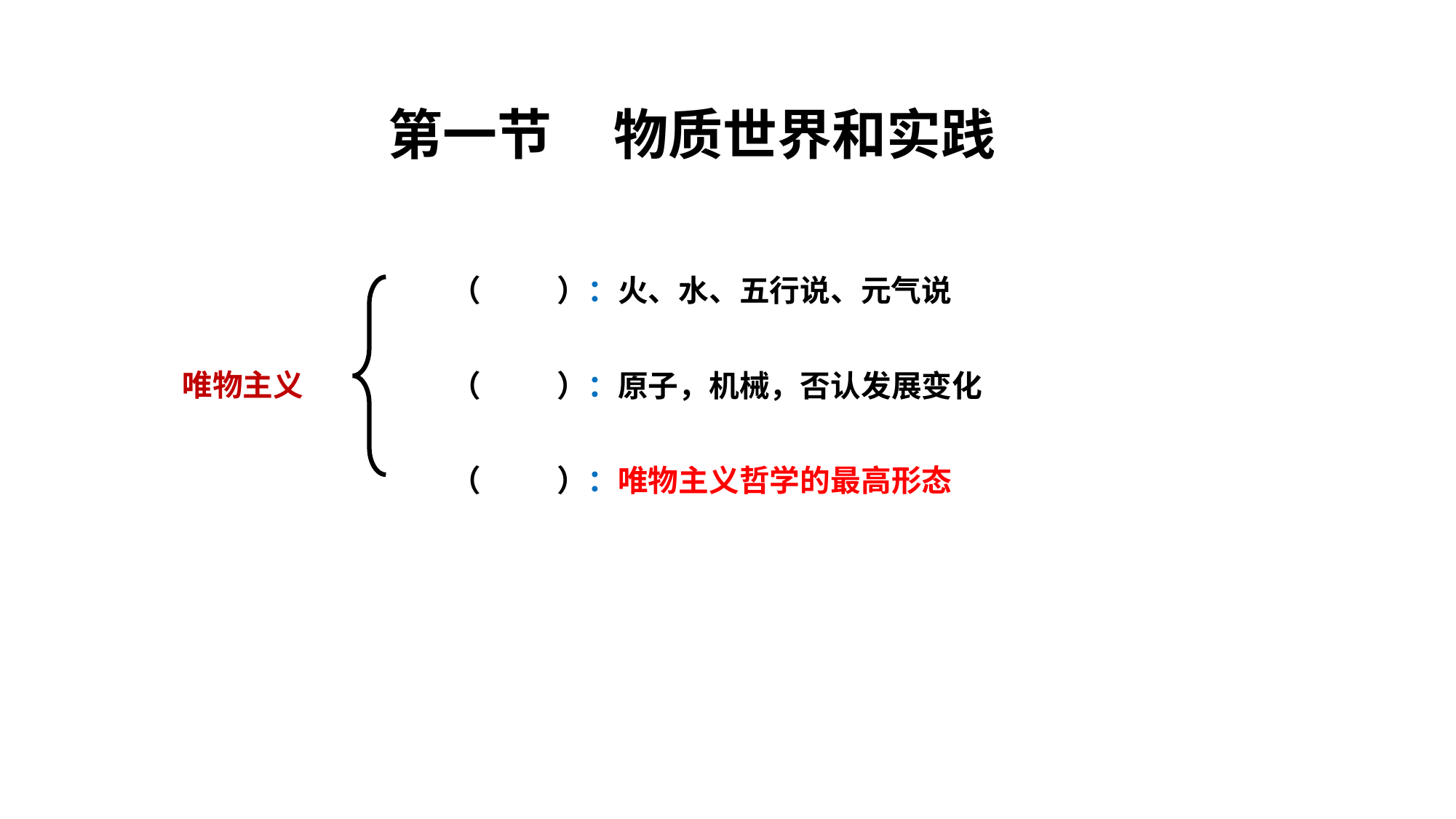

第一节     物质世界和实践

（           ）：火、水、五行说、元气说

唯物主义
（           ）：原子，机械，否认发展变化
（           ）：唯物主义哲学的最高形态